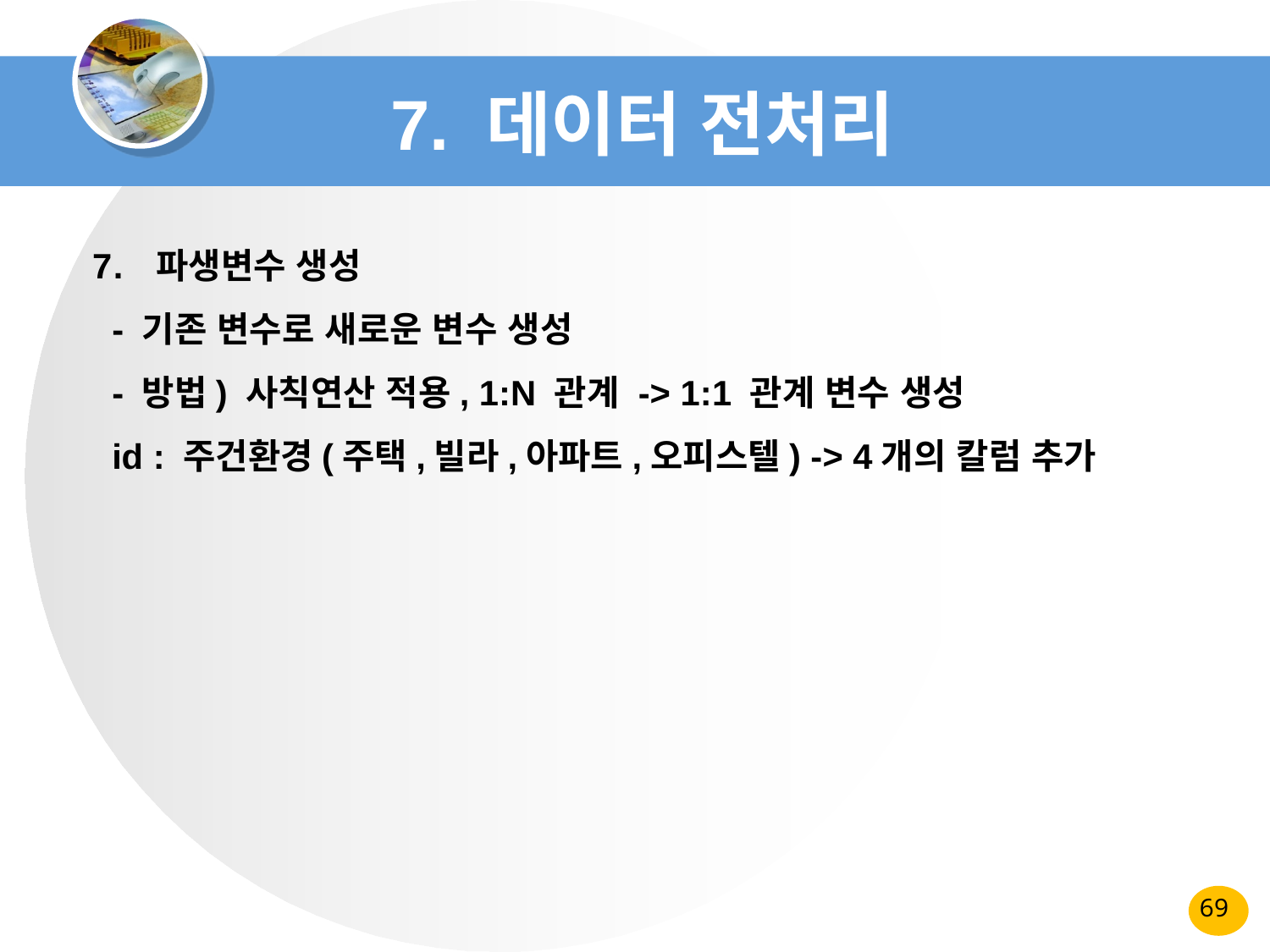

# 7. 데이터 전처리
파생변수 생성
  - 기존 변수로 새로운 변수 생성
  - 방법) 사칙연산 적용, 1:N 관계 -> 1:1 관계 변수 생성
  id : 주건환경(주택,빌라,아파트,오피스텔) -> 4개의 칼럼 추가

69